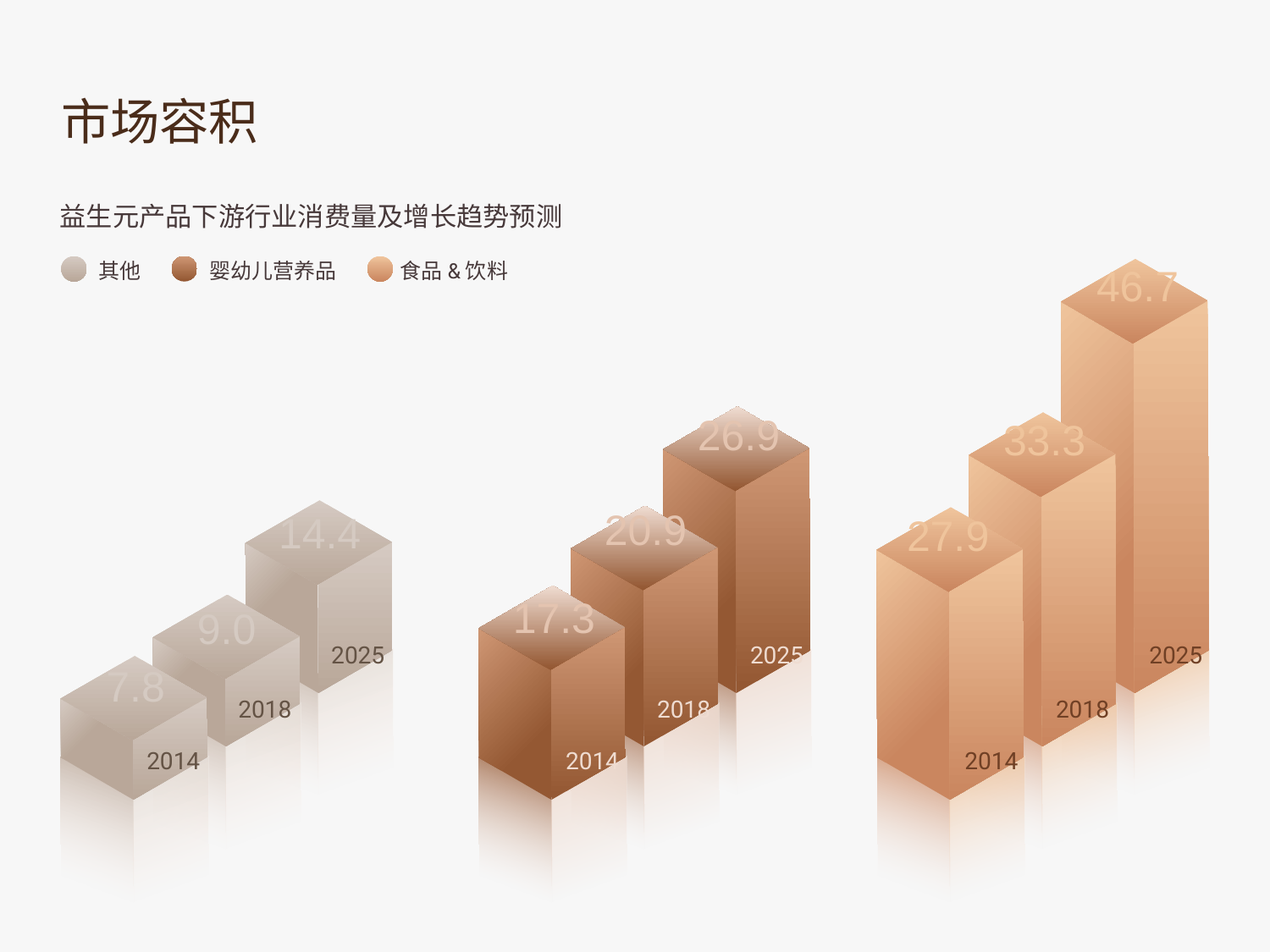

市场容积
益生元产品下游行业消费量及增长趋势预测
其他

婴幼儿营养品

食品&饮料

46.7

26.9

33.3

20.9

14.4
27.9

17.3

9.0

2025
2025
2025

7.8

2018
2018
2018

2014
2014
2014